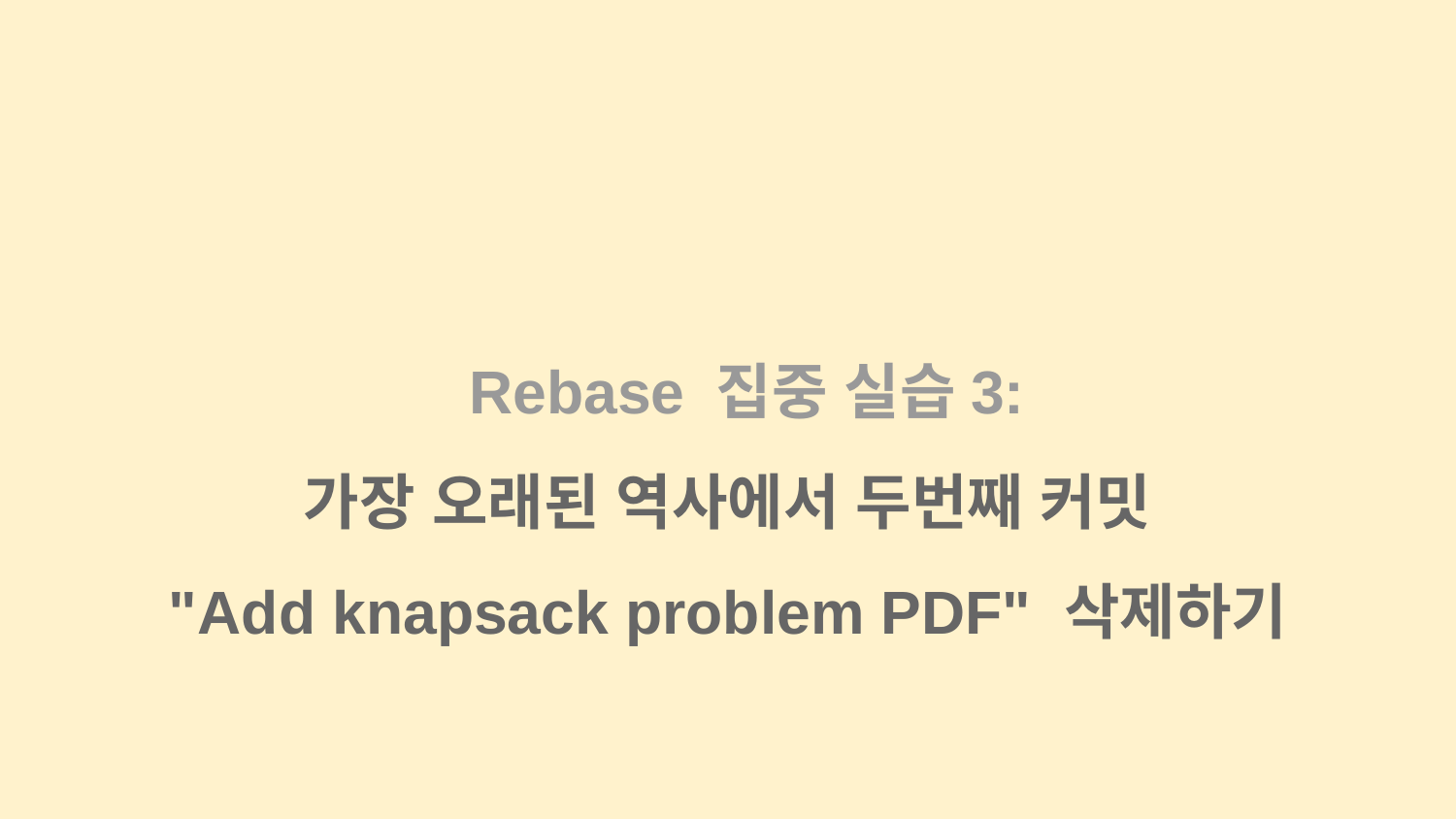

Rebase 집중 실습3:
가장 오래된 역사에서 두번째 커밋
"Add knapsack problem PDF" 삭제하기